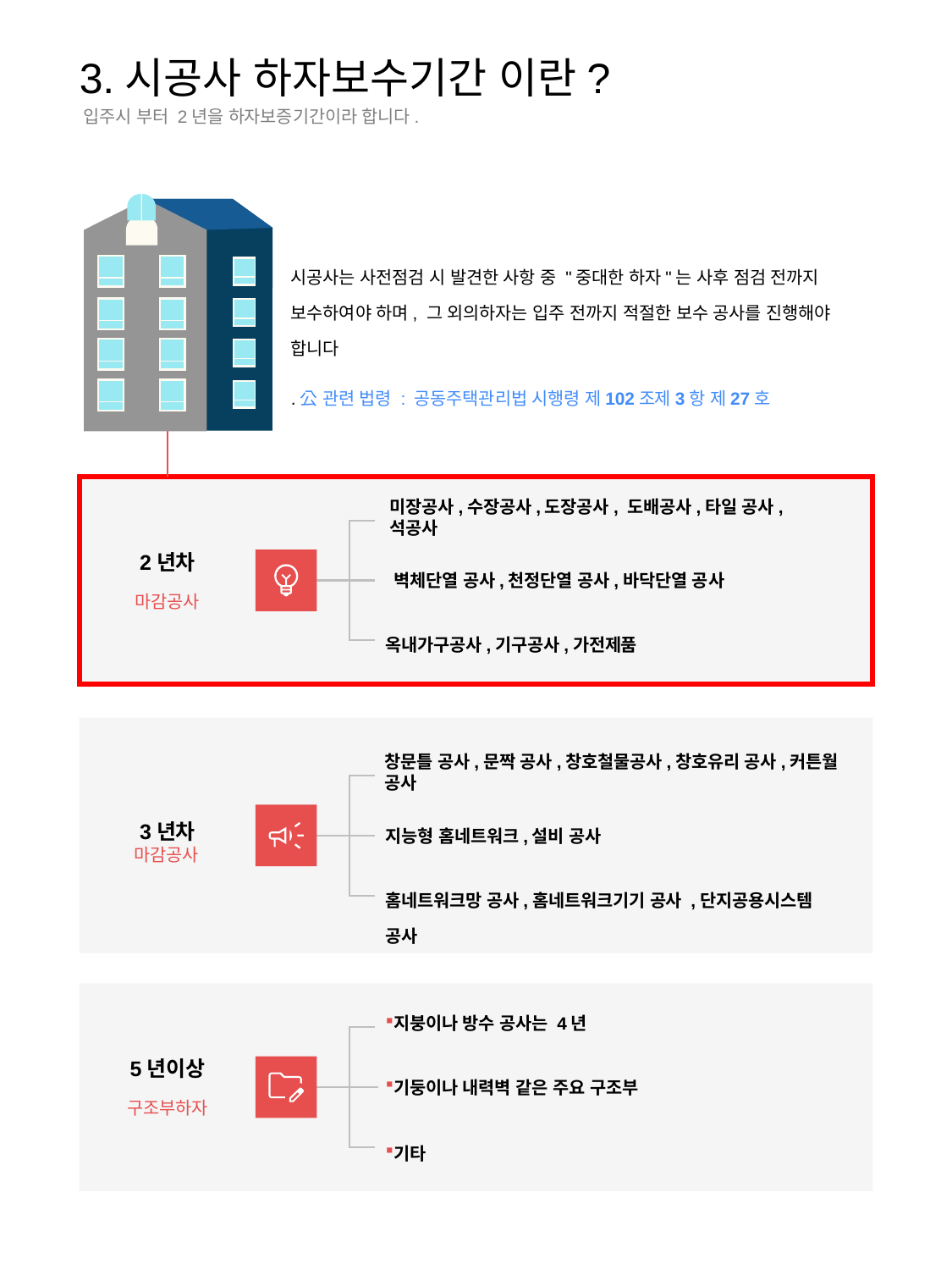

3.시공사 하자보수기간 이란?
입주시 부터 2년을 하자보증기간이라 합니다.

시공사는 사전점검 시 발견한 사항 중 "중대한 하자"는 사후 점검 전까지 보수하여야 하며, 그 외의하자는 입주 전까지 적절한 보수 공사를 진행해야 합니다
.公 관련 법령 : 공동주택관리법 시행령 제102조제3항 제27호

미장공사,수장공사,도장공사, 도배공사,타일 공사,석공사

2년차

 벽체단열 공사,천정단열 공사,바닥단열 공사
마감공사
옥내가구공사,기구공사,가전제품

창문틀 공사,문짝 공사,창호철물공사,창호유리 공사,커튼월 공사

3년차

지능형 홈네트워크,설비 공사
마감공사
홈네트워크망 공사,홈네트워크기기 공사 ,단지공용시스템 공사

지붕이나 방수 공사는 4년

5년이상

기둥이나 내력벽 같은 주요 구조부
구조부하자
기타